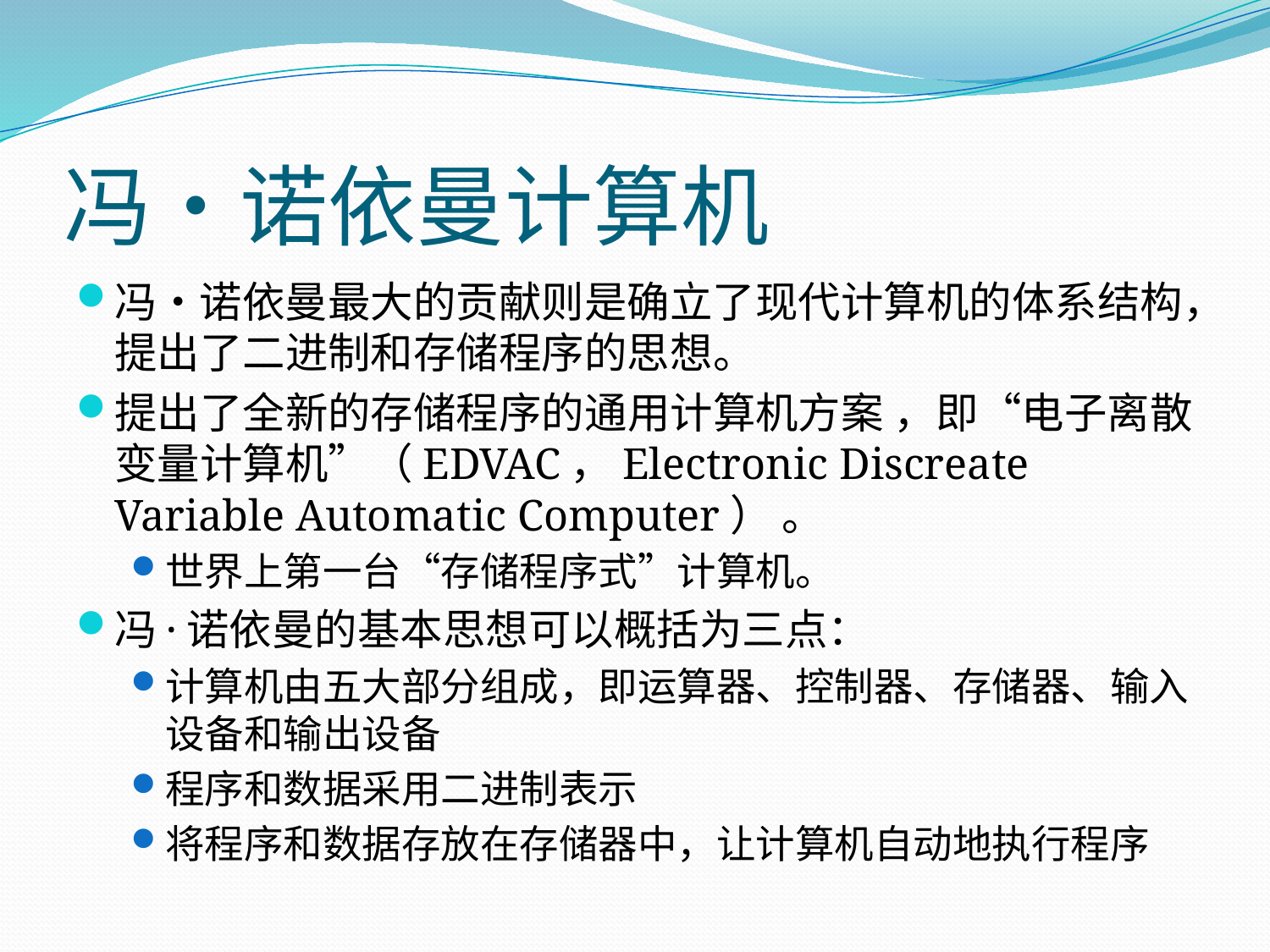

# 冯•诺依曼计算机
冯•诺依曼最大的贡献则是确立了现代计算机的体系结构，提出了二进制和存储程序的思想。
提出了全新的存储程序的通用计算机方案 ，即“电子离散变量计算机”（EDVAC，Electronic Discreate Variable Automatic Computer） 。
世界上第一台“存储程序式”计算机。
冯·诺依曼的基本思想可以概括为三点：
计算机由五大部分组成，即运算器、控制器、存储器、输入设备和输出设备
程序和数据采用二进制表示
将程序和数据存放在存储器中，让计算机自动地执行程序